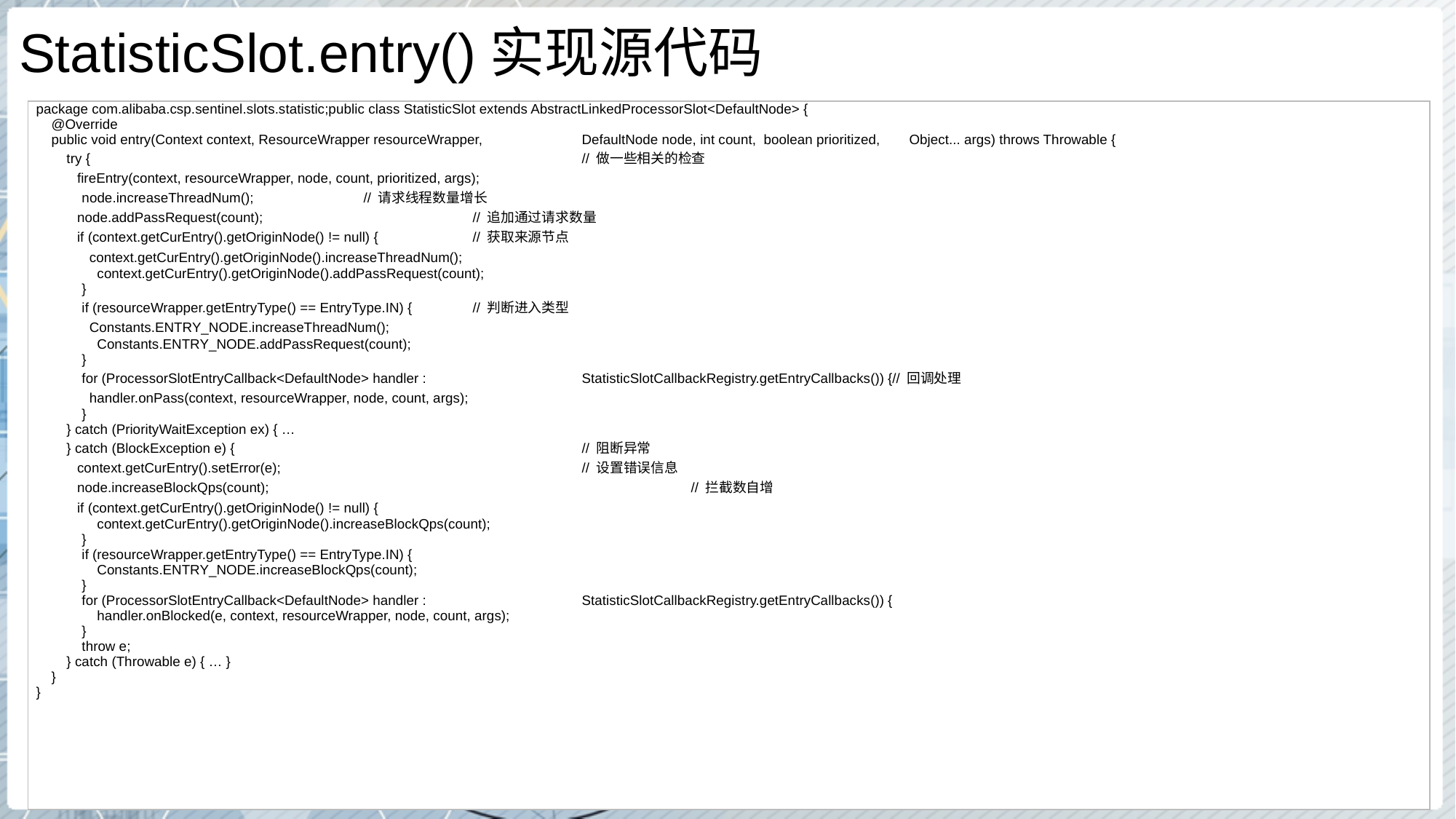

# StatisticSlot.entry()实现源代码
| package com.alibaba.csp.sentinel.slots.statistic;public class StatisticSlot extends AbstractLinkedProcessorSlot<DefaultNode> { @Override public void entry(Context context, ResourceWrapper resourceWrapper, DefaultNode node, int count, boolean prioritized, Object... args) throws Throwable { try { // 做一些相关的检查 fireEntry(context, resourceWrapper, node, count, prioritized, args); node.increaseThreadNum(); // 请求线程数量增长 node.addPassRequest(count); // 追加通过请求数量 if (context.getCurEntry().getOriginNode() != null) { // 获取来源节点 context.getCurEntry().getOriginNode().increaseThreadNum(); context.getCurEntry().getOriginNode().addPassRequest(count); } if (resourceWrapper.getEntryType() == EntryType.IN) { // 判断进入类型 Constants.ENTRY\_NODE.increaseThreadNum(); Constants.ENTRY\_NODE.addPassRequest(count); } for (ProcessorSlotEntryCallback<DefaultNode> handler : StatisticSlotCallbackRegistry.getEntryCallbacks()) {// 回调处理 handler.onPass(context, resourceWrapper, node, count, args); } } catch (PriorityWaitException ex) { … } catch (BlockException e) { // 阻断异常 context.getCurEntry().setError(e); // 设置错误信息 node.increaseBlockQps(count); // 拦截数自增 if (context.getCurEntry().getOriginNode() != null) { context.getCurEntry().getOriginNode().increaseBlockQps(count); } if (resourceWrapper.getEntryType() == EntryType.IN) { Constants.ENTRY\_NODE.increaseBlockQps(count); } for (ProcessorSlotEntryCallback<DefaultNode> handler : StatisticSlotCallbackRegistry.getEntryCallbacks()) { handler.onBlocked(e, context, resourceWrapper, node, count, args); } throw e; } catch (Throwable e) { … } } } |
| --- |